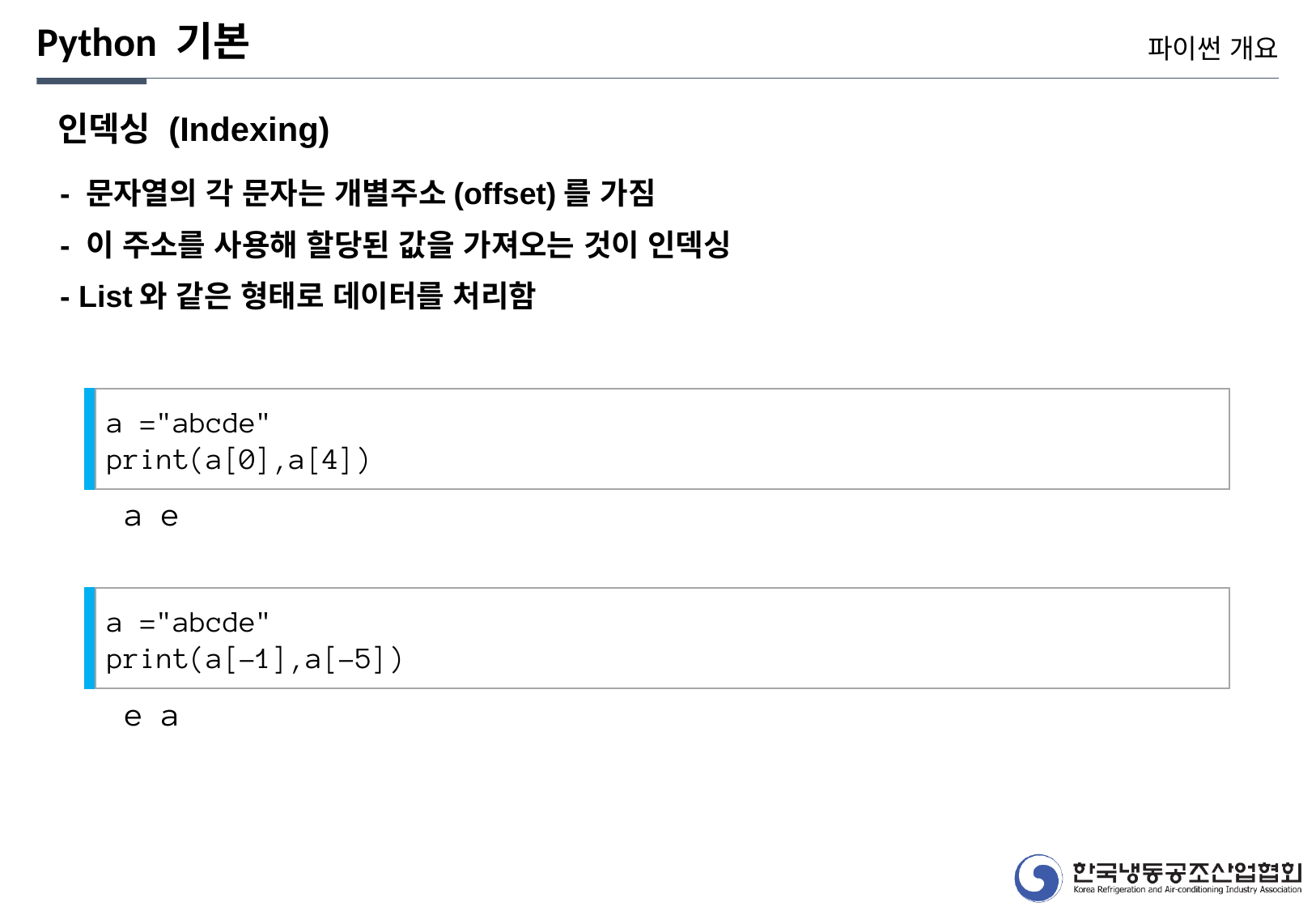

Python 기본
파이썬 개요
인덱싱 (Indexing)
- 문자열의 각 문자는 개별주소(offset)를 가짐
- 이 주소를 사용해 할당된 값을 가져오는 것이 인덱싱
- List와 같은 형태로 데이터를 처리함

a ="abcde"
print(a[0],a[4])
a e

a ="abcde"
print(a[-1],a[-5])
e a